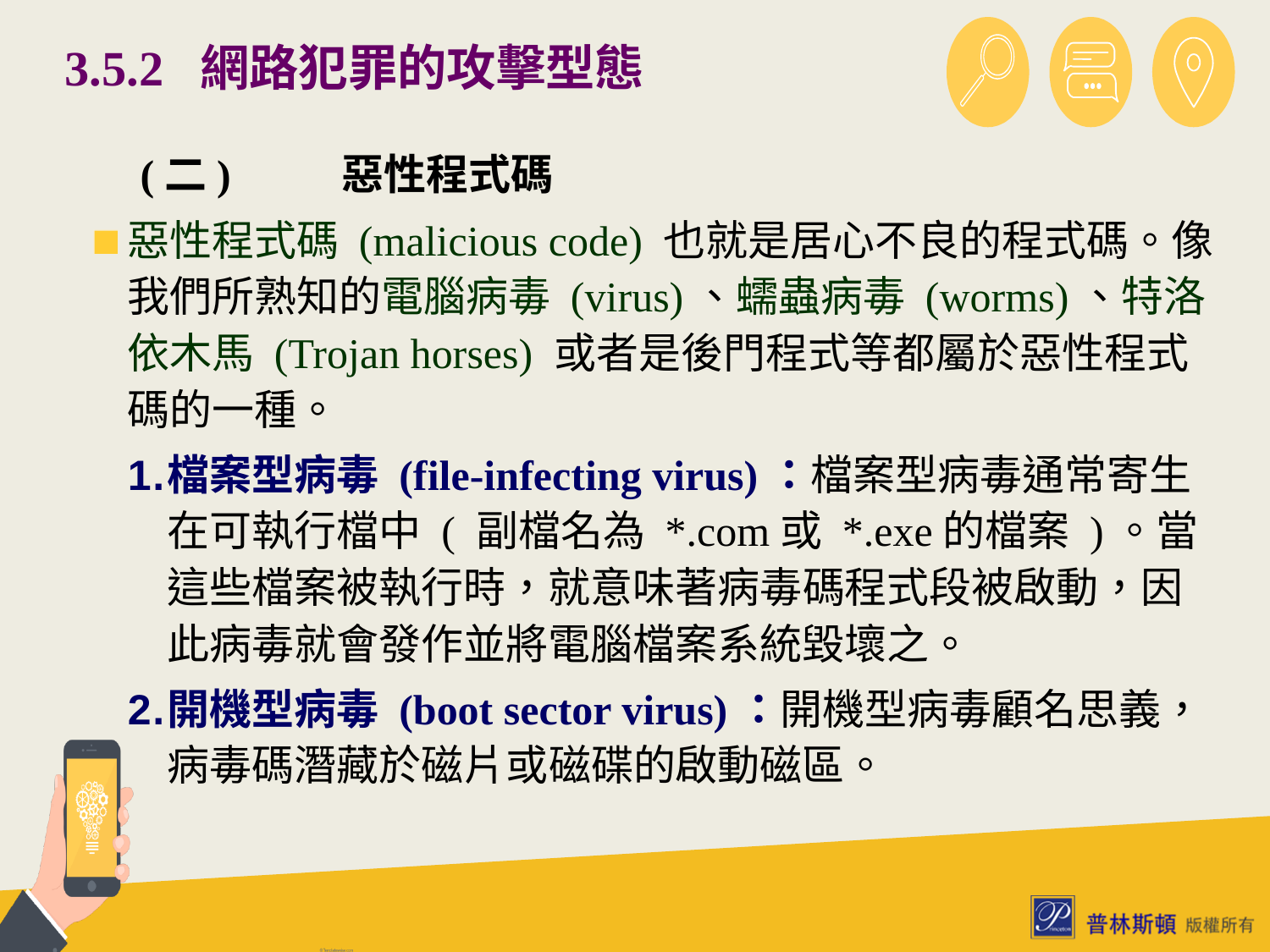

# 3.5.2  網路犯罪的攻擊型態
　(二)	惡性程式碼
惡性程式碼 (malicious code) 也就是居心不良的程式碼。像我們所熟知的電腦病毒 (virus)、蠕蟲病毒 (worms)、特洛依木馬 (Trojan horses) 或者是後門程式等都屬於惡性程式碼的一種。
檔案型病毒 (file-infecting virus)：檔案型病毒通常寄生在可執行檔中 ( 副檔名為 *.com或 *.exe的檔案 )。當這些檔案被執行時，就意味著病毒碼程式段被啟動，因此病毒就會發作並將電腦檔案系統毀壞之。
開機型病毒 (boot sector virus)：開機型病毒顧名思義，病毒碼潛藏於磁片或磁碟的啟動磁區。